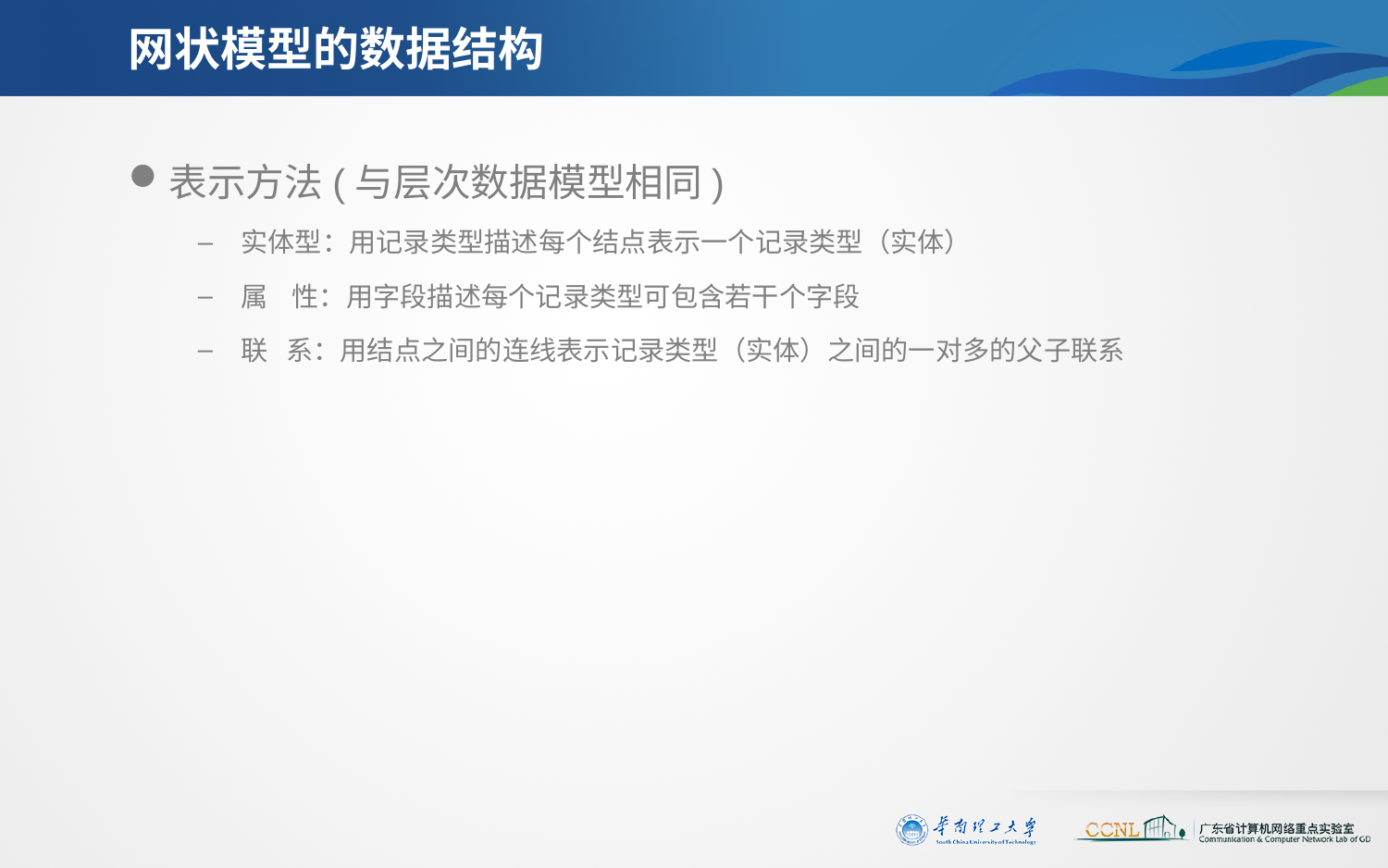

# 网状模型的数据结构
表示方法(与层次数据模型相同)
实体型：用记录类型描述每个结点表示一个记录类型（实体）
属    性：用字段描述每个记录类型可包含若干个字段
联   系：用结点之间的连线表示记录类型（实体）之间的一对多的父子联系